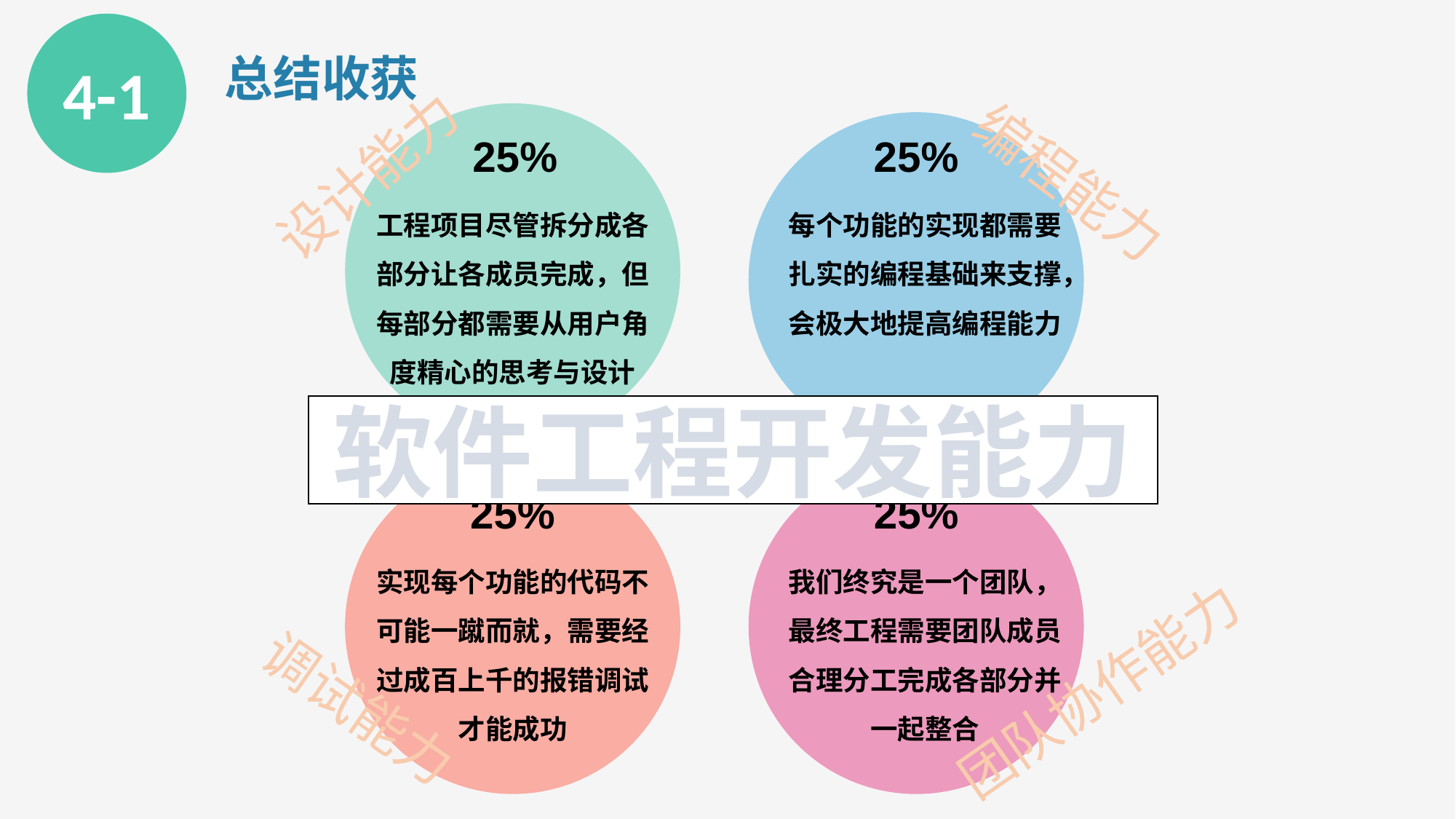

4-1
总结收获

25%
25%
设计能力
编程能力
工程项目尽管拆分成各部分让各成员完成，但每部分都需要从用户角度精心的思考与设计
每个功能的实现都需要扎实的编程基础来支撑，会极大地提高编程能力
软件工程开发能力

25%
25%
实现每个功能的代码不可能一蹴而就，需要经过成百上千的报错调试才能成功
我们终究是一个团队，最终工程需要团队成员合理分工完成各部分并一起整合
团队协作能力
调试能力